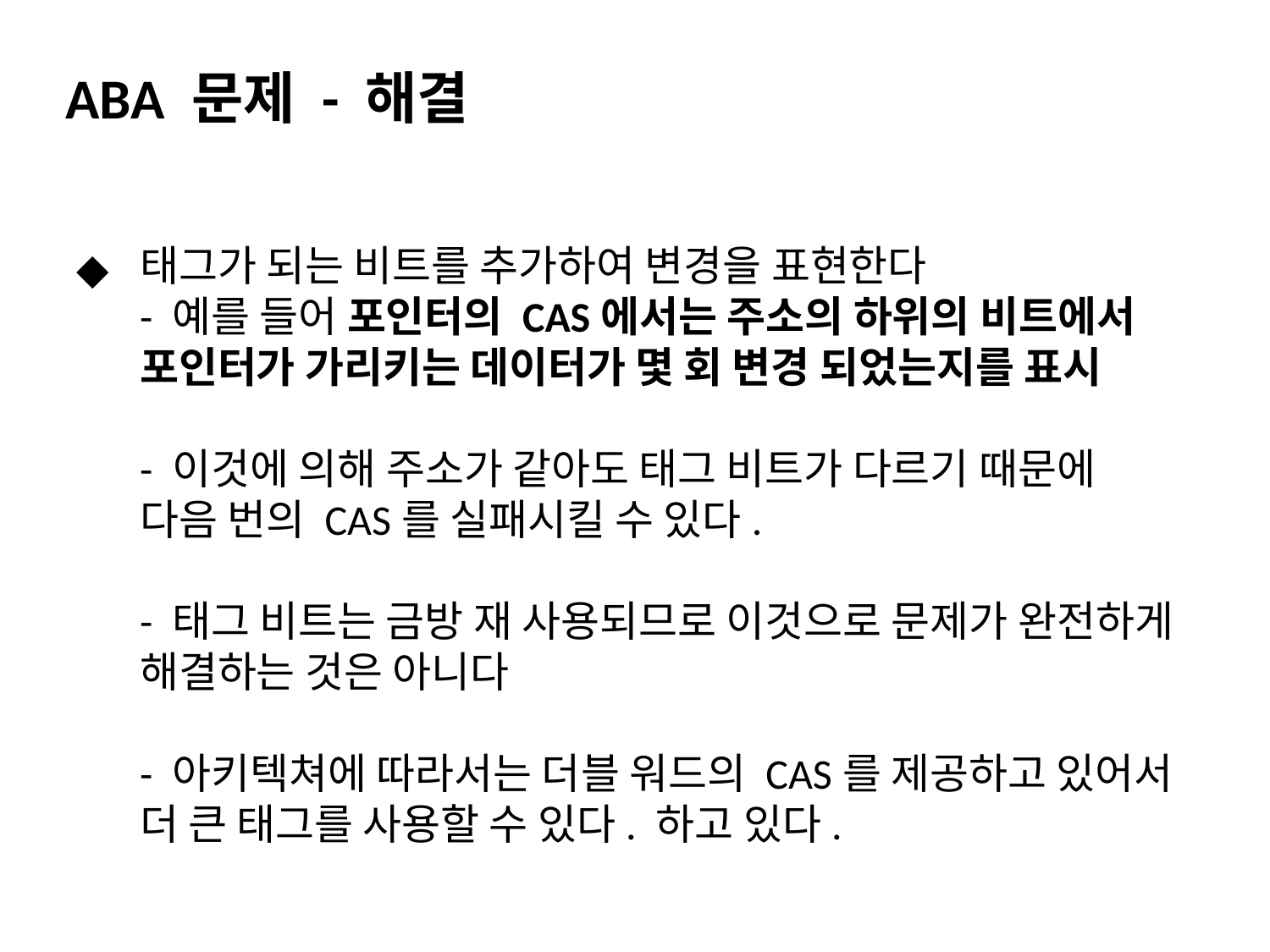

ABA 문제 - 해결
태그가 되는 비트를 추가하여 변경을 표현한다
- 예를 들어 포인터의 CAS에서는 주소의 하위의 비트에서 포인터가 가리키는 데이터가 몇 회 변경 되었는지를 표시
- 이것에 의해 주소가 같아도 태그 비트가 다르기 때문에   다음 번의 CAS를 실패시킬 수 있다.
- 태그 비트는 금방 재 사용되므로 이것으로 문제가 완전하게 해결하는 것은 아니다
- 아키텍쳐에 따라서는 더블 워드의 CAS를 제공하고 있어서 더 큰 태그를 사용할 수 있다. 하고 있다.